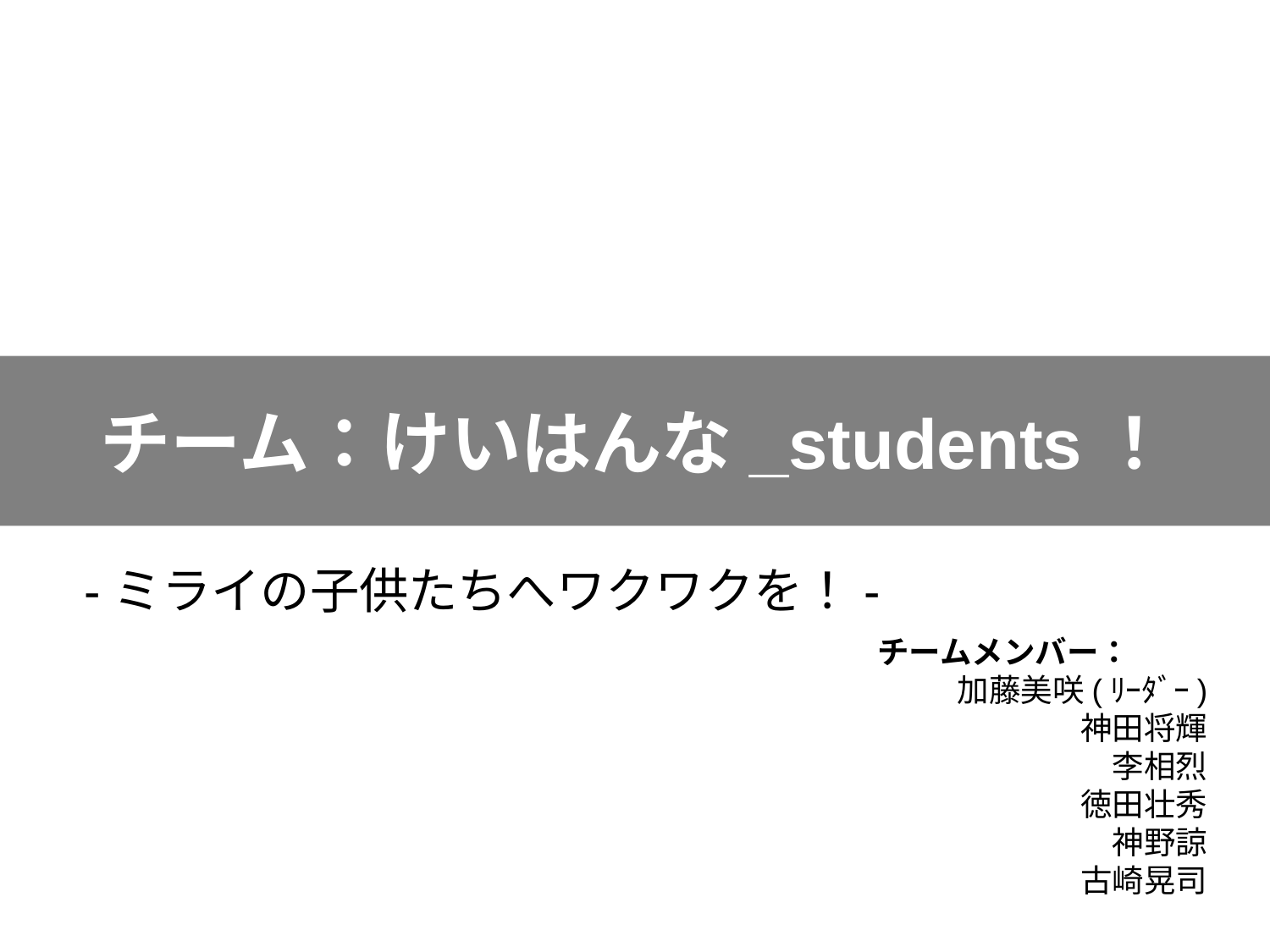

チーム：けいはんな_students！
-ミライの子供たちへワクワクを！-
チームメンバー：
加藤美咲(ﾘｰﾀﾞｰ)
神田将輝
李相烈
徳田壮秀
神野諒
古崎晃司